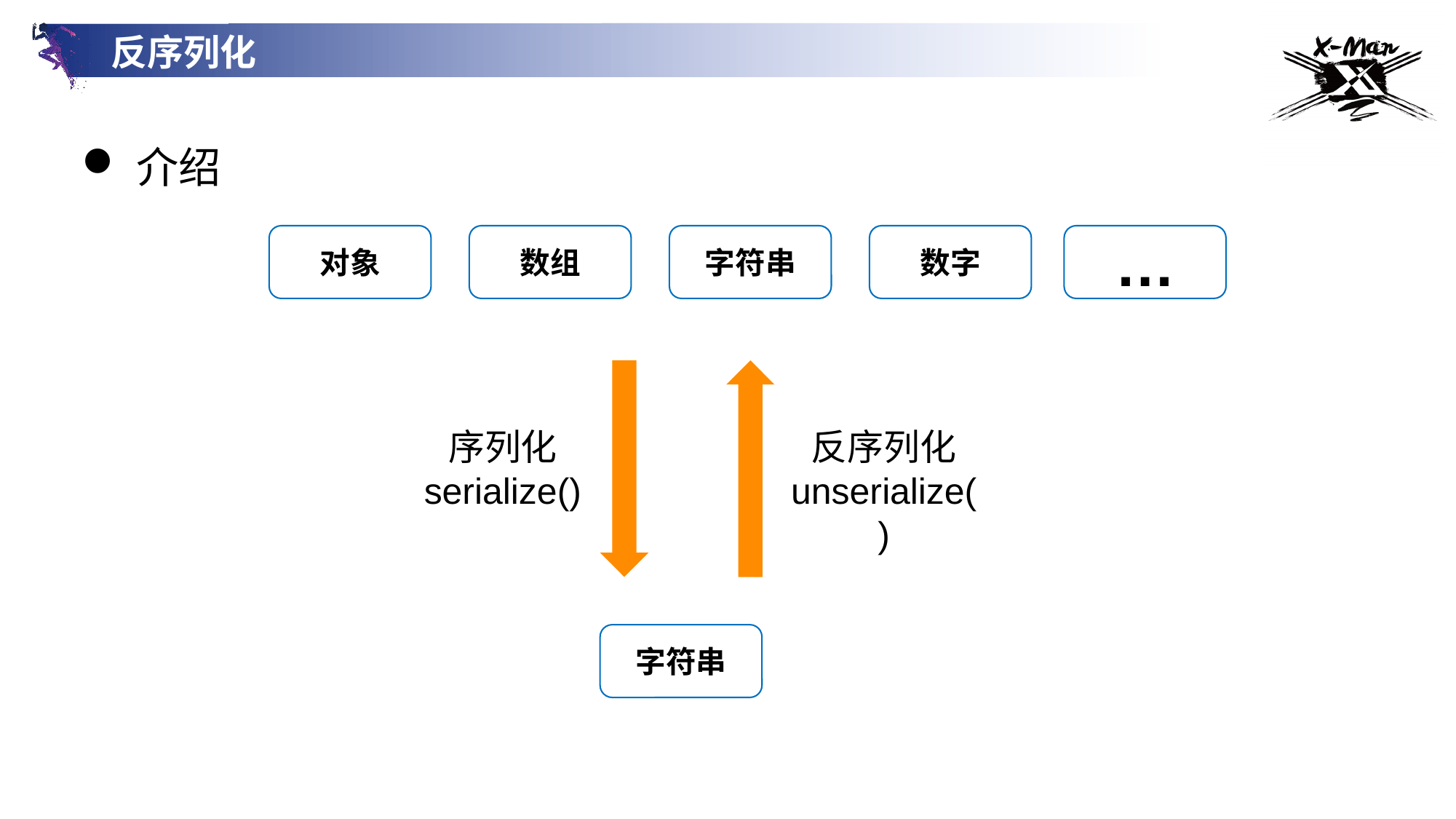

反序列化
介绍
对象
数组
字符串
数字
…

序列化
serialize()
反序列化
unserialize()
字符串